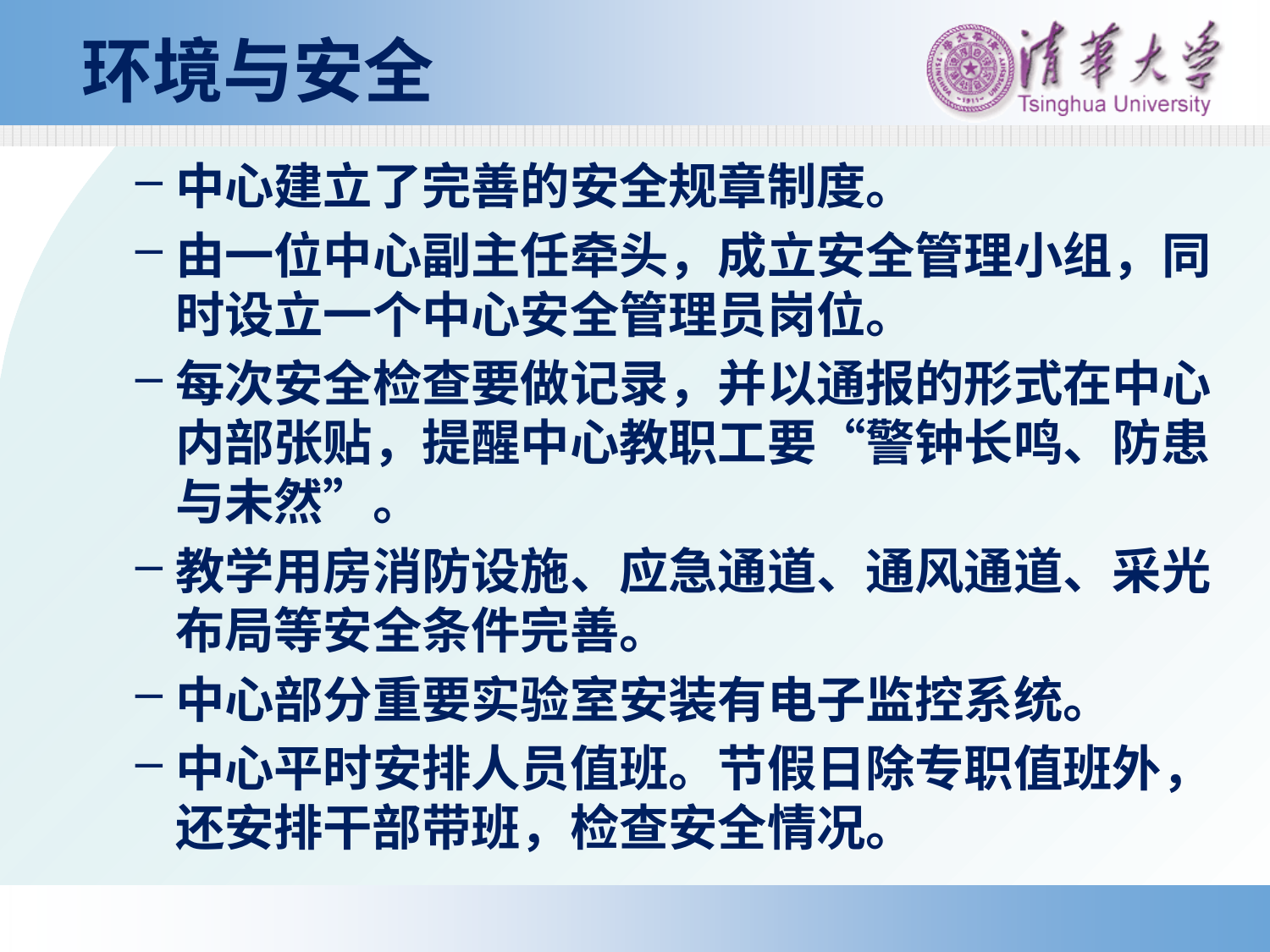

# 环境与安全
中心建立了完善的安全规章制度。
由一位中心副主任牵头，成立安全管理小组，同时设立一个中心安全管理员岗位。
每次安全检查要做记录，并以通报的形式在中心内部张贴，提醒中心教职工要“警钟长鸣、防患与未然”。
教学用房消防设施、应急通道、通风通道、采光布局等安全条件完善。
中心部分重要实验室安装有电子监控系统。
中心平时安排人员值班。节假日除专职值班外，还安排干部带班，检查安全情况。